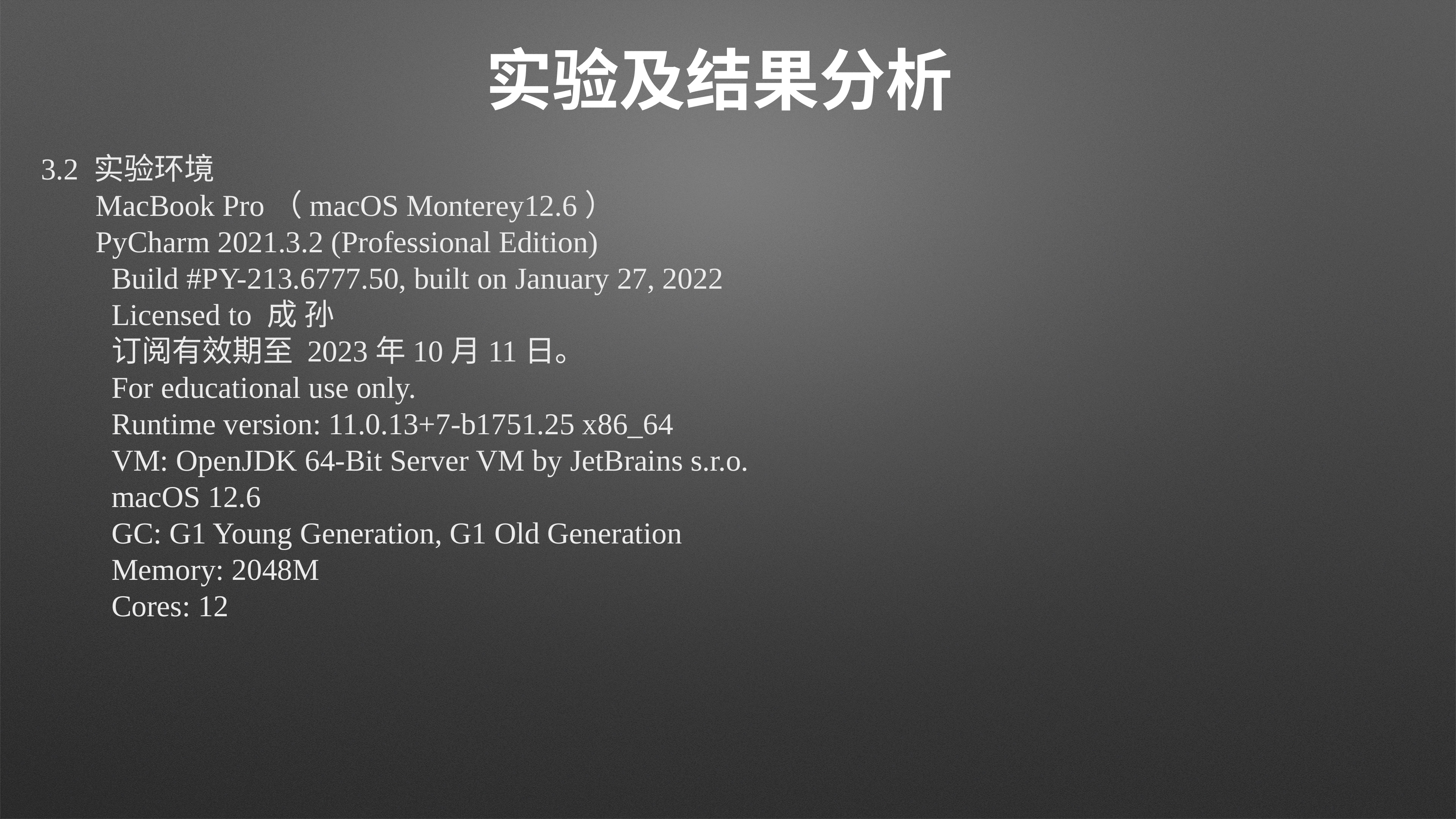

# 实验及结果分析
3.2 实验环境
	MacBook Pro（macOS Monterey12.6）
	PyCharm 2021.3.2 (Professional Edition)
	Build #PY-213.6777.50, built on January 27, 2022
	Licensed to 成 孙
	订阅有效期至 2023年10月11日。
	For educational use only.
	Runtime version: 11.0.13+7-b1751.25 x86_64
	VM: OpenJDK 64-Bit Server VM by JetBrains s.r.o.
	macOS 12.6
	GC: G1 Young Generation, G1 Old Generation
	Memory: 2048M
	Cores: 12